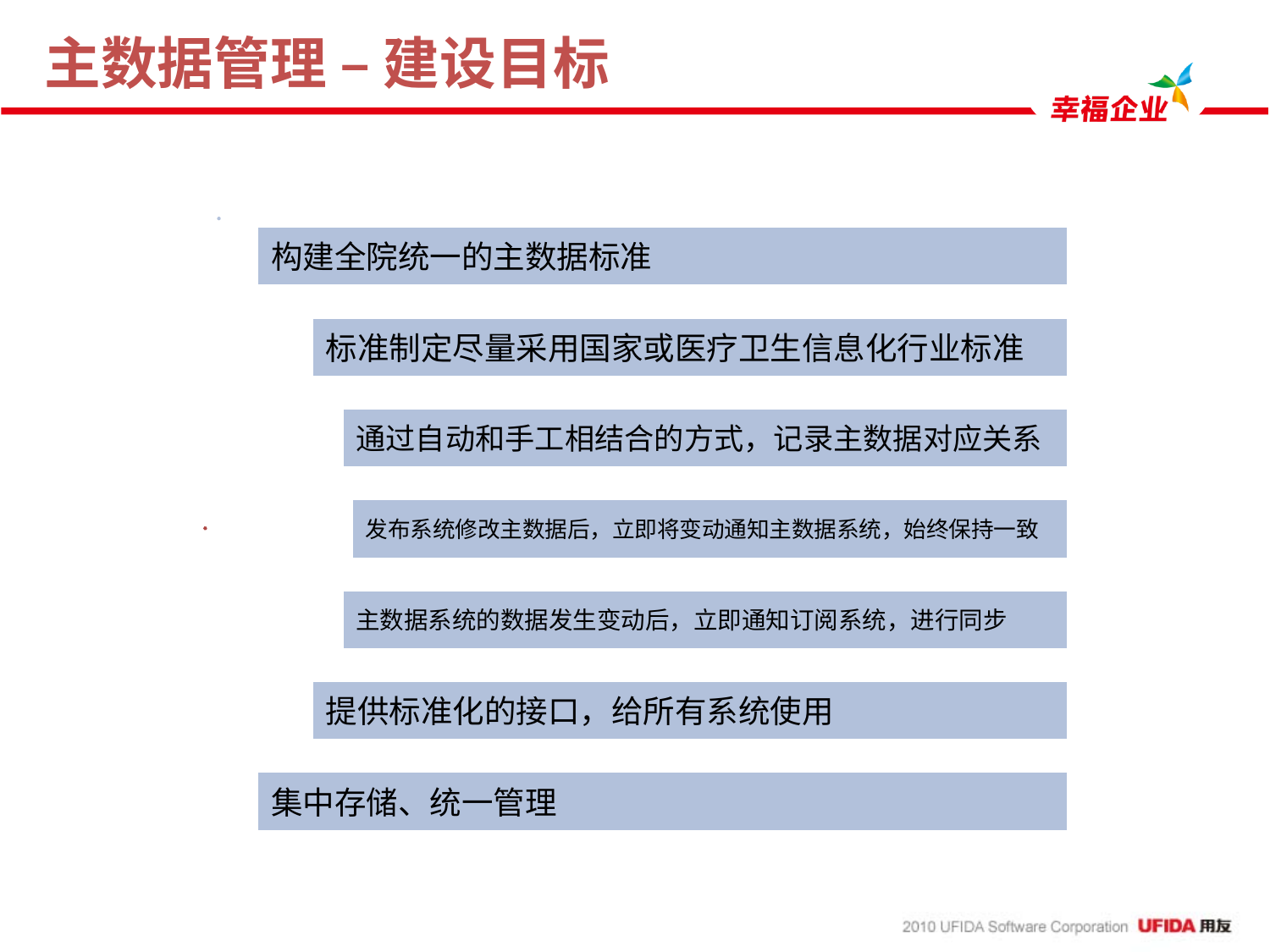

# 主数据管理 – 建设目标
构建全院统一的主数据标准
标准制定尽量采用国家或医疗卫生信息化行业标准
通过自动和手工相结合的方式，记录主数据对应关系
发布系统修改主数据后，立即将变动通知主数据系统，始终保持一致
主数据系统的数据发生变动后，立即通知订阅系统，进行同步
提供标准化的接口，给所有系统使用
集中存储、统一管理